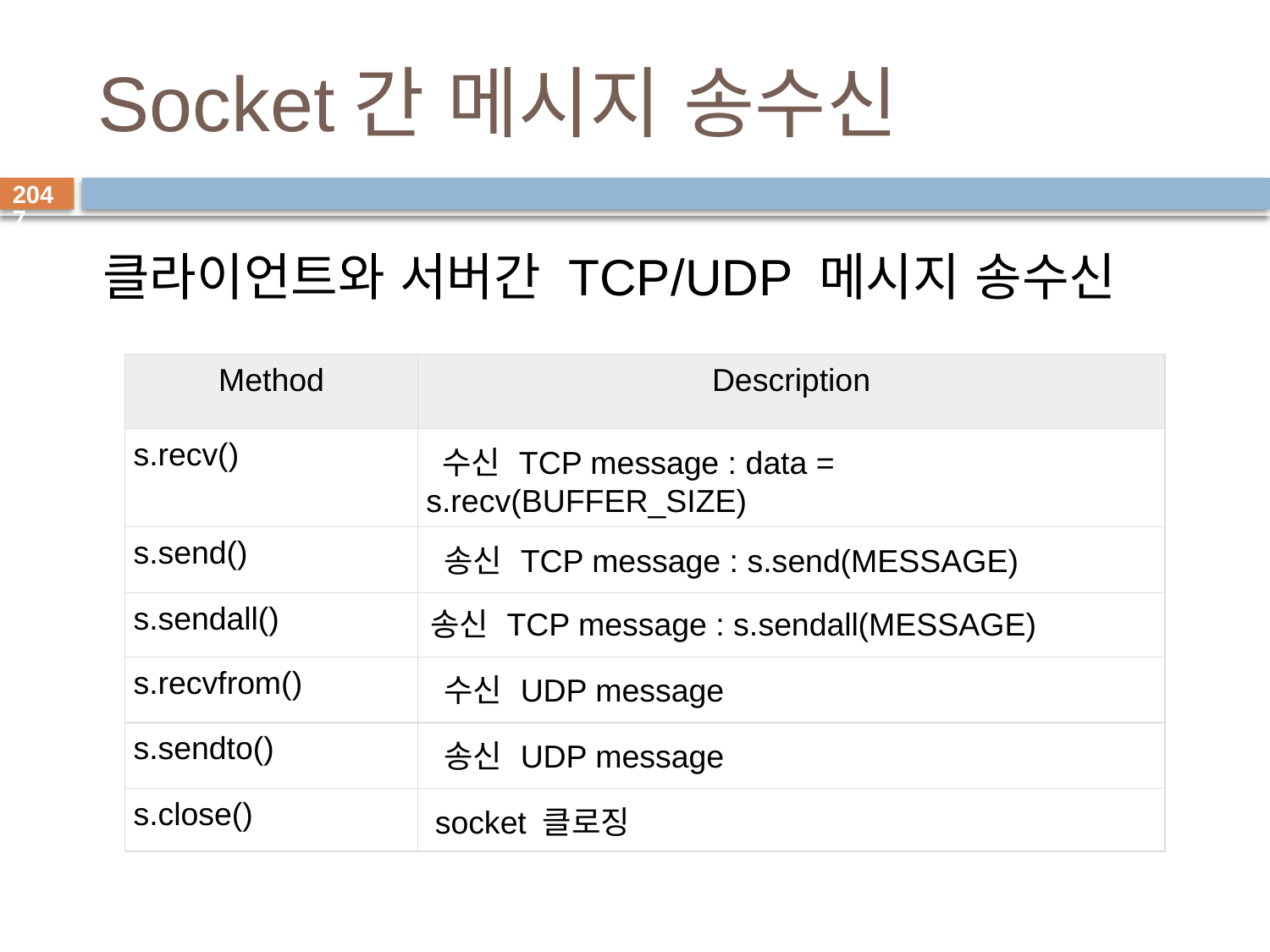

# Socket간 메시지 송수신
2047
 클라이언트와 서버간 TCP/UDP 메시지 송수신
| Method | Description |
| --- | --- |
| s.recv() | 수신 TCP message : data = s.recv(BUFFER\_SIZE) |
| s.send() | 송신 TCP message : s.send(MESSAGE) |
| s.sendall() | 송신 TCP message : s.sendall(MESSAGE) |
| s.recvfrom() | 수신 UDP message |
| s.sendto() | 송신 UDP message |
| s.close() | socket 클로징 |